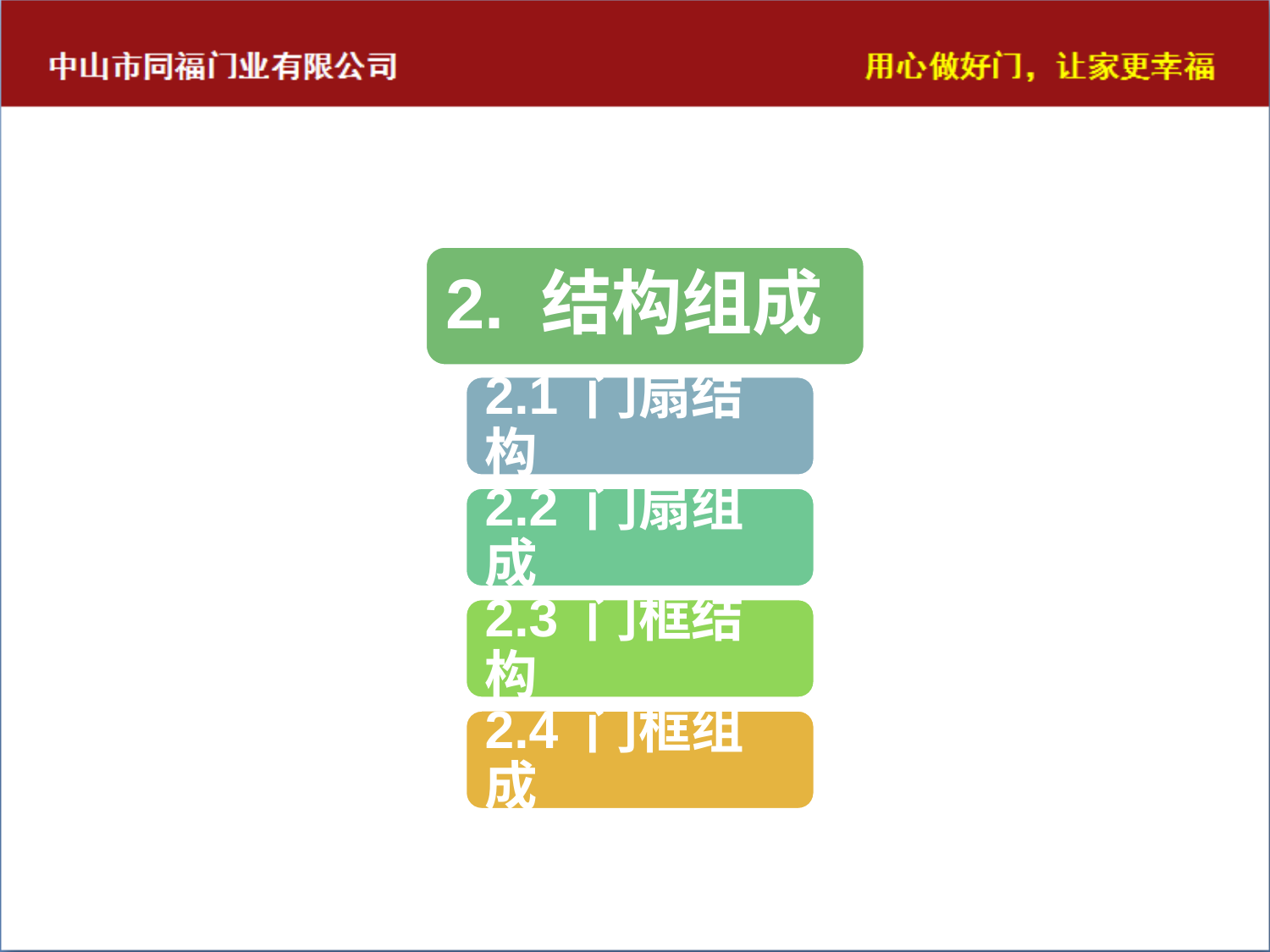

2. 结构组成

2.1 门扇结构

2.2 门扇组成

2.3 门框结构

2.4 门框组成